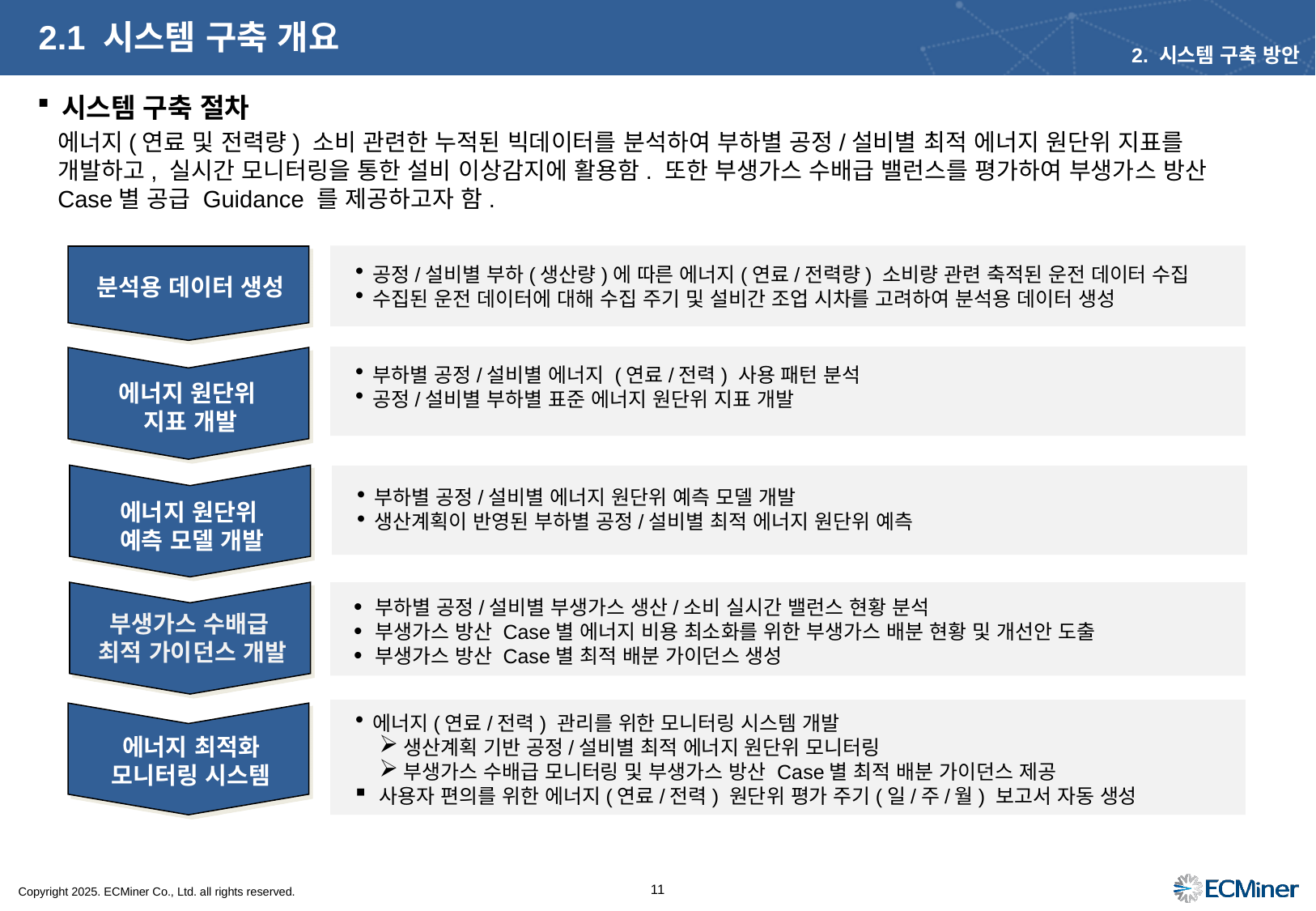

# 2.1 시스템 구축 개요
2. 시스템 구축 방안
시스템 구축 절차
에너지(연료 및 전력량) 소비 관련한 누적된 빅데이터를 분석하여 부하별 공정/설비별 최적 에너지 원단위 지표를 개발하고, 실시간 모니터링을 통한 설비 이상감지에 활용함. 또한 부생가스 수배급 밸런스를 평가하여 부생가스 방산 Case별 공급 Guidance 를 제공하고자 함.

공정/설비별 부하(생산량)에 따른 에너지(연료/전력량) 소비량 관련 축적된 운전 데이터 수집
수집된 운전 데이터에 대해 수집 주기 및 설비간 조업 시차를 고려하여 분석용 데이터 생성

분석용 데이터 생성

부하별 공정/설비별 에너지 (연료/전력) 사용 패턴 분석
공정/설비별 부하별 표준 에너지 원단위 지표 개발

에너지 원단위
지표 개발

에너지 원단위
예측 모델 개발

부하별 공정/설비별 에너지 원단위 예측 모델 개발
생산계획이 반영된 부하별 공정/설비별 최적 에너지 원단위 예측

부생가스 수배급
최적 가이던스 개발
 부하별 공정/설비별 부생가스 생산/소비 실시간 밸런스 현황 분석
 부생가스 방산 Case별 에너지 비용 최소화를 위한 부생가스 배분 현황 및 개선안 도출
 부생가스 방산 Case별 최적 배분 가이던스 생성

에너지(연료/전력) 관리를 위한 모니터링 시스템 개발
생산계획 기반 공정/설비별 최적 에너지 원단위 모니터링
부생가스 수배급 모니터링 및 부생가스 방산 Case별 최적 배분 가이던스 제공
사용자 편의를 위한 에너지(연료/전력) 원단위 평가 주기(일/주/월) 보고서 자동 생성

에너지 최적화
모니터링 시스템